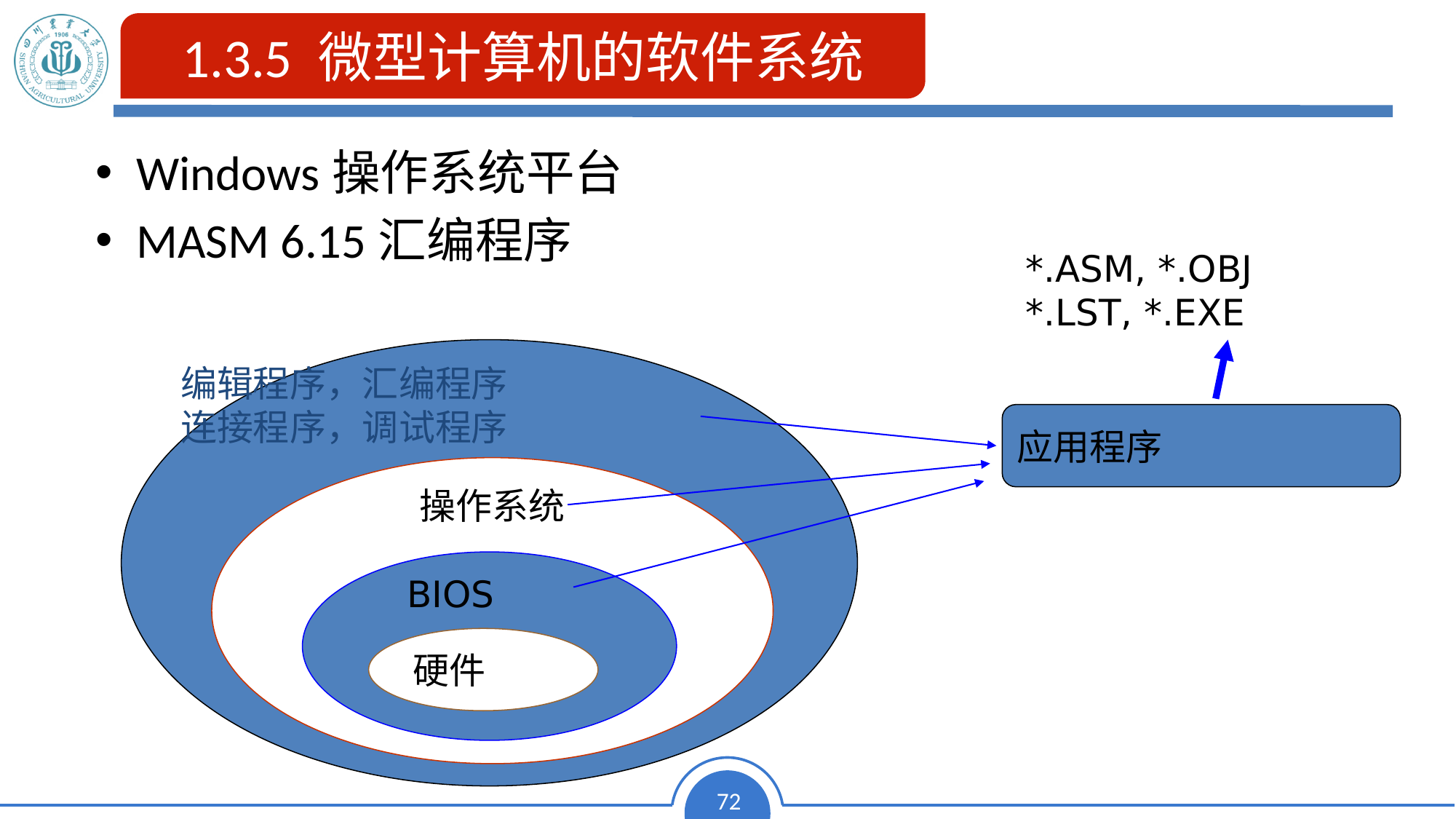

1.3.5 微型计算机的软件系统
Windows操作系统平台
MASM 6.15汇编程序
*.ASM, *.OBJ
*.LST, *.EXE

编辑程序，汇编程序
连接程序，调试程序
应用程序

操作系统

BIOS
硬件